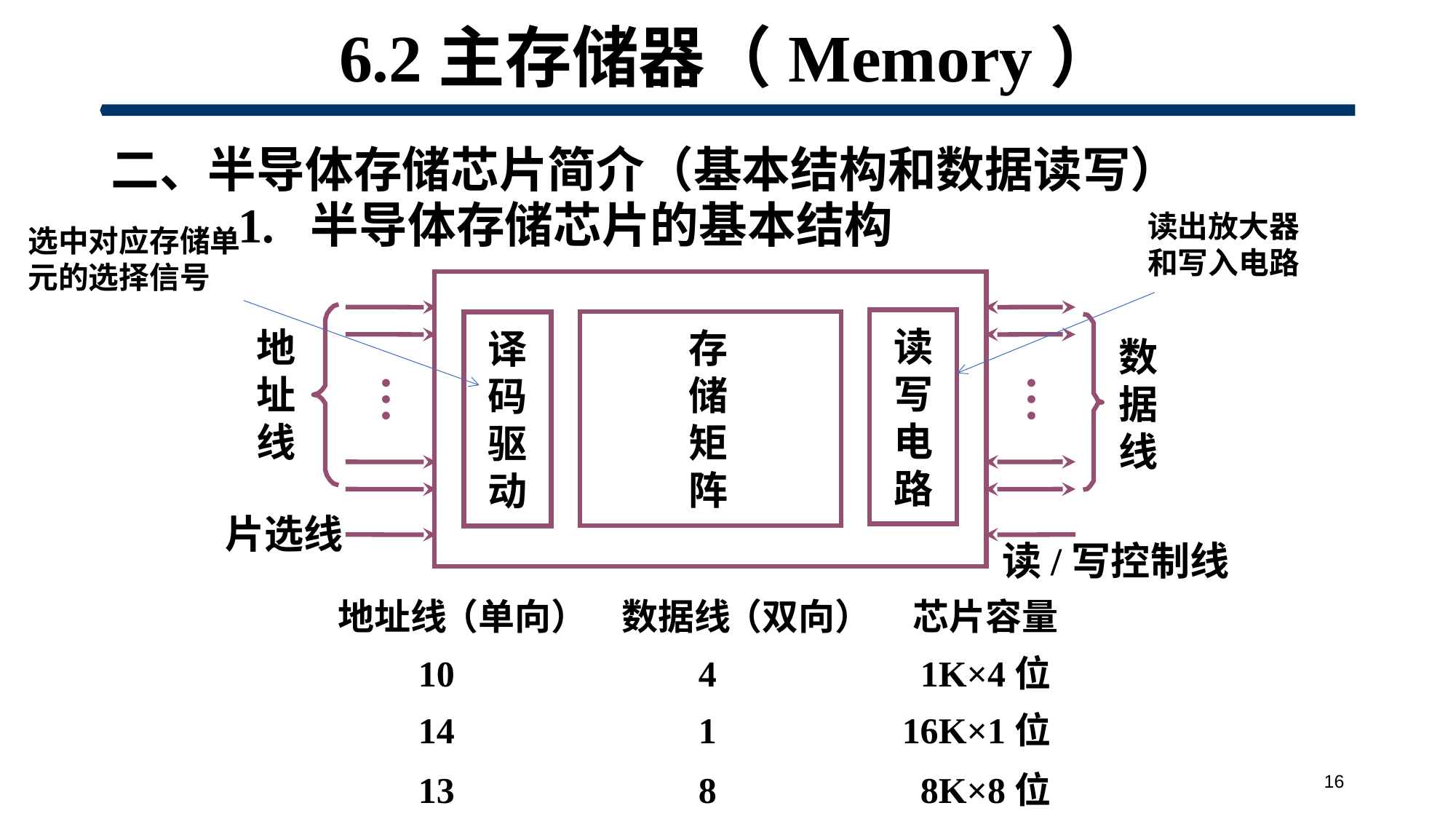

# 6.2主存储器（Memory）
二、半导体存储芯片简介（基本结构和数据读写）

1.  半导体存储芯片的基本结构
读出放大器和写入电路
选中对应存储单元的选择信号

读
写
电
路
存
储
矩
阵
译
码
驱
动

地
址
线

…

数
据
线

…

片选线

读/写控制线

地址线
（单向）
数据线
（双向）
芯片容量
10
4
1K×4位
14
1
16K×1位
16
13
8
8K×8位